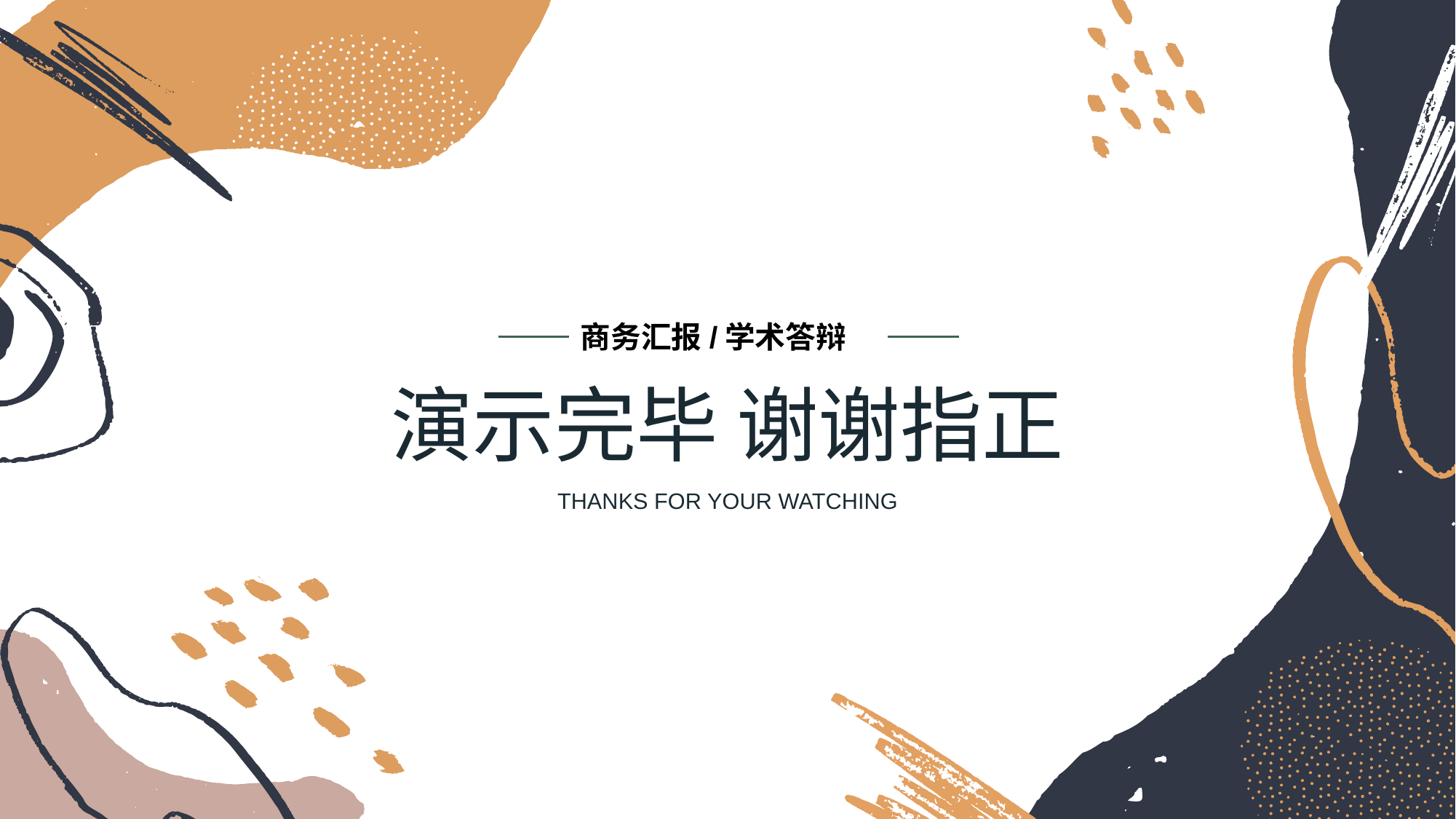

商务汇报/学术答辩
演示完毕 谢谢指正
THANKS FOR YOUR WATCHING